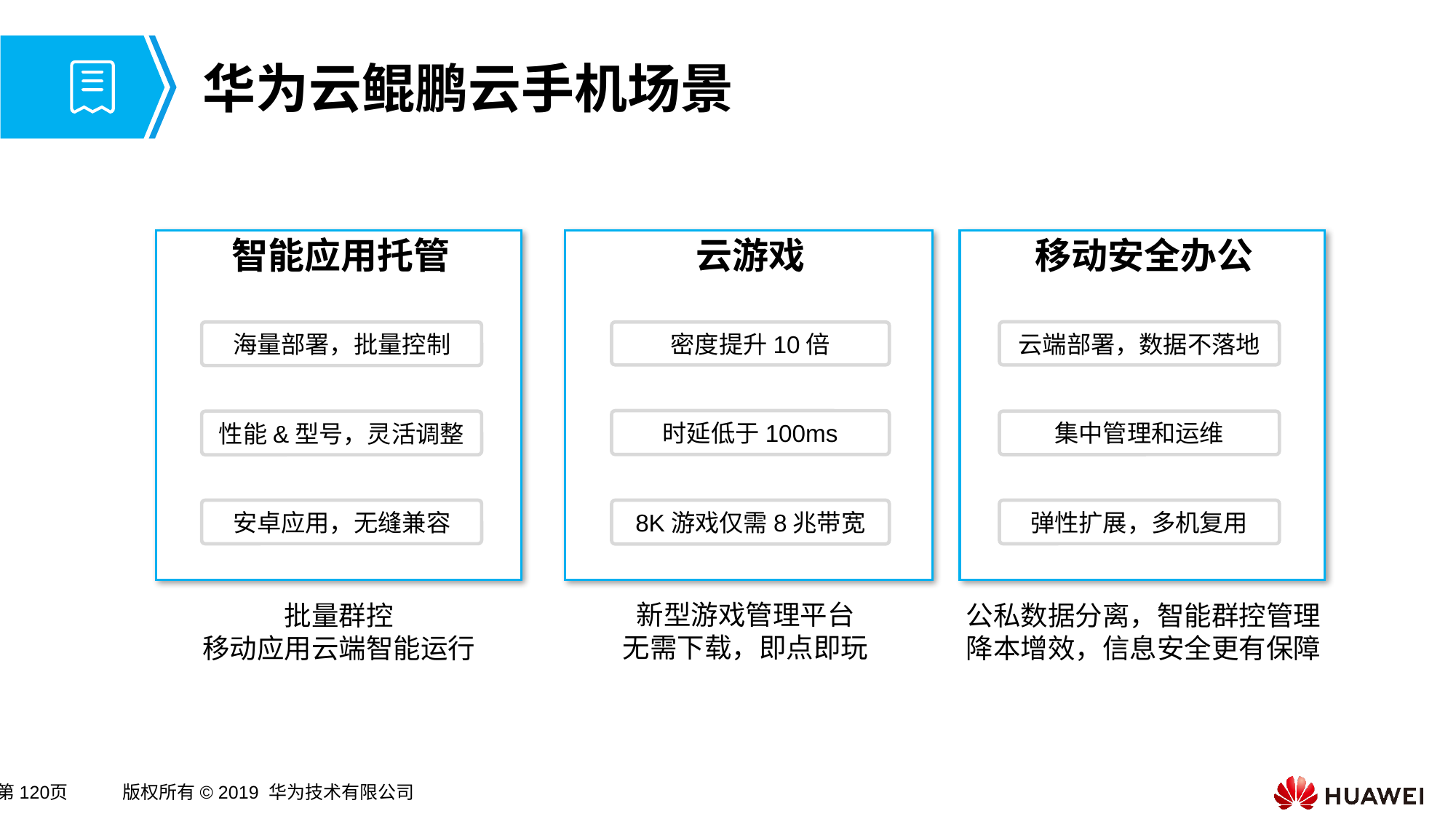

# 华为云鲲鹏云手机场景
移动安全办公
智能应用托管
云游戏
云端部署，数据不落地
海量部署，批量控制
密度提升10倍
时延低于100ms
集中管理和运维
性能&型号，灵活调整
安卓应用，无缝兼容
8K游戏仅需8兆带宽
弹性扩展，多机复用
新型游戏管理平台
无需下载，即点即玩
批量群控
移动应用云端智能运行
公私数据分离，智能群控管理
降本增效，信息安全更有保障